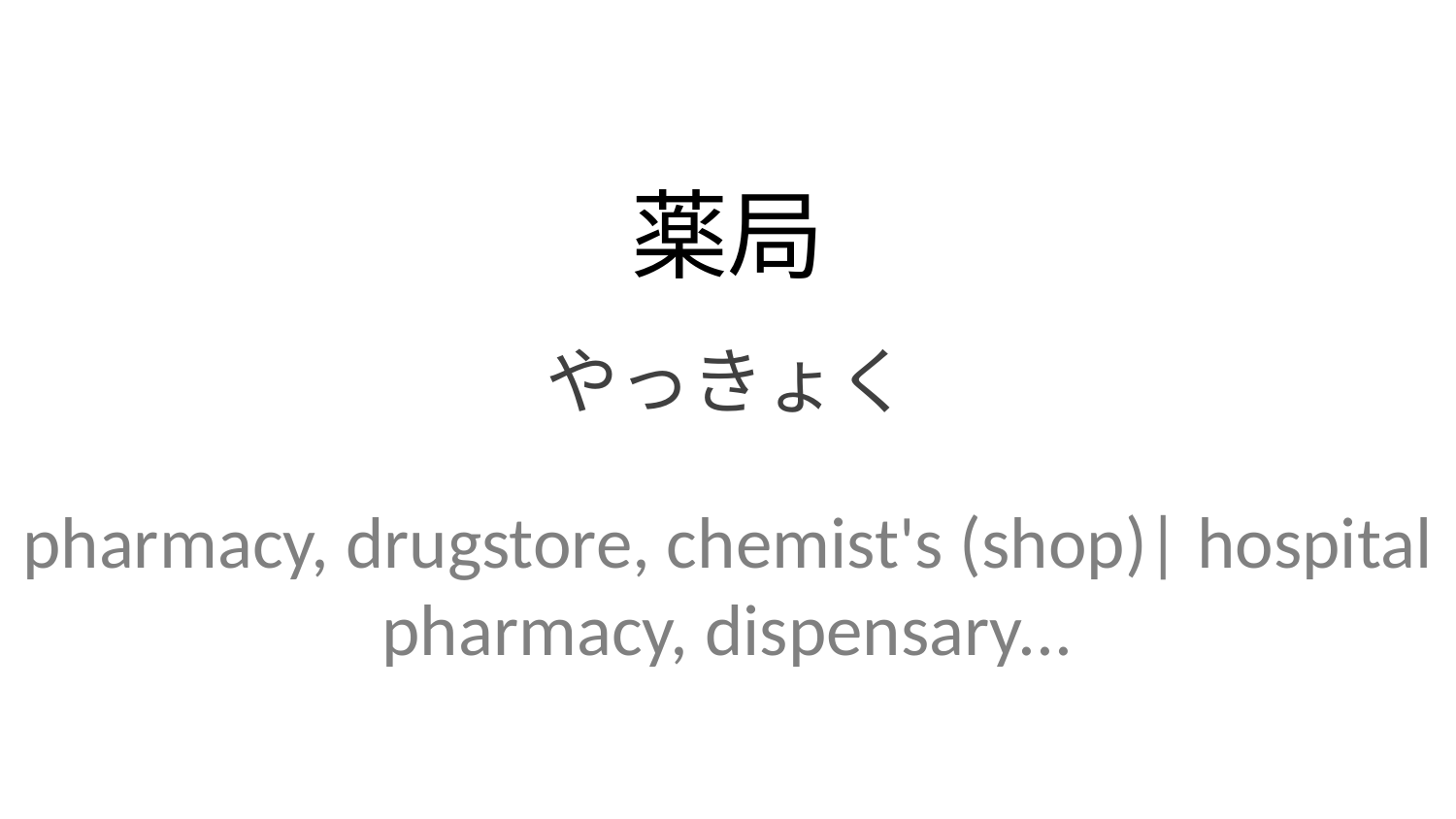

薬局

やっきょく
pharmacy, drugstore, chemist's (shop)| hospital pharmacy, dispensary...